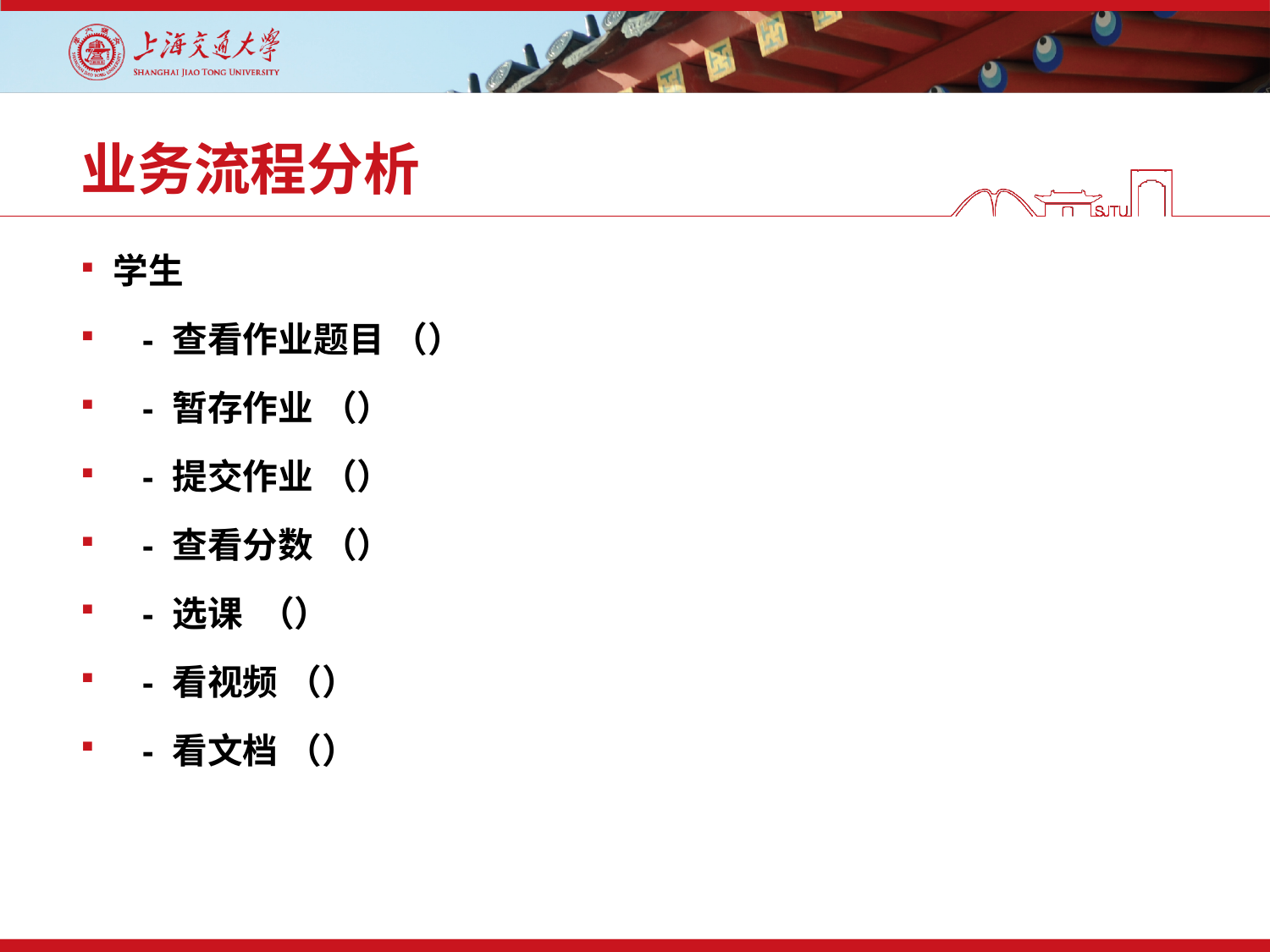

# 业务流程分析
学生
   - 查看作业题目 （）
   - 暂存作业 （）
   - 提交作业 （）
   - 查看分数 （）
   - 选课  （）
   - 看视频 （）
   - 看文档 （）